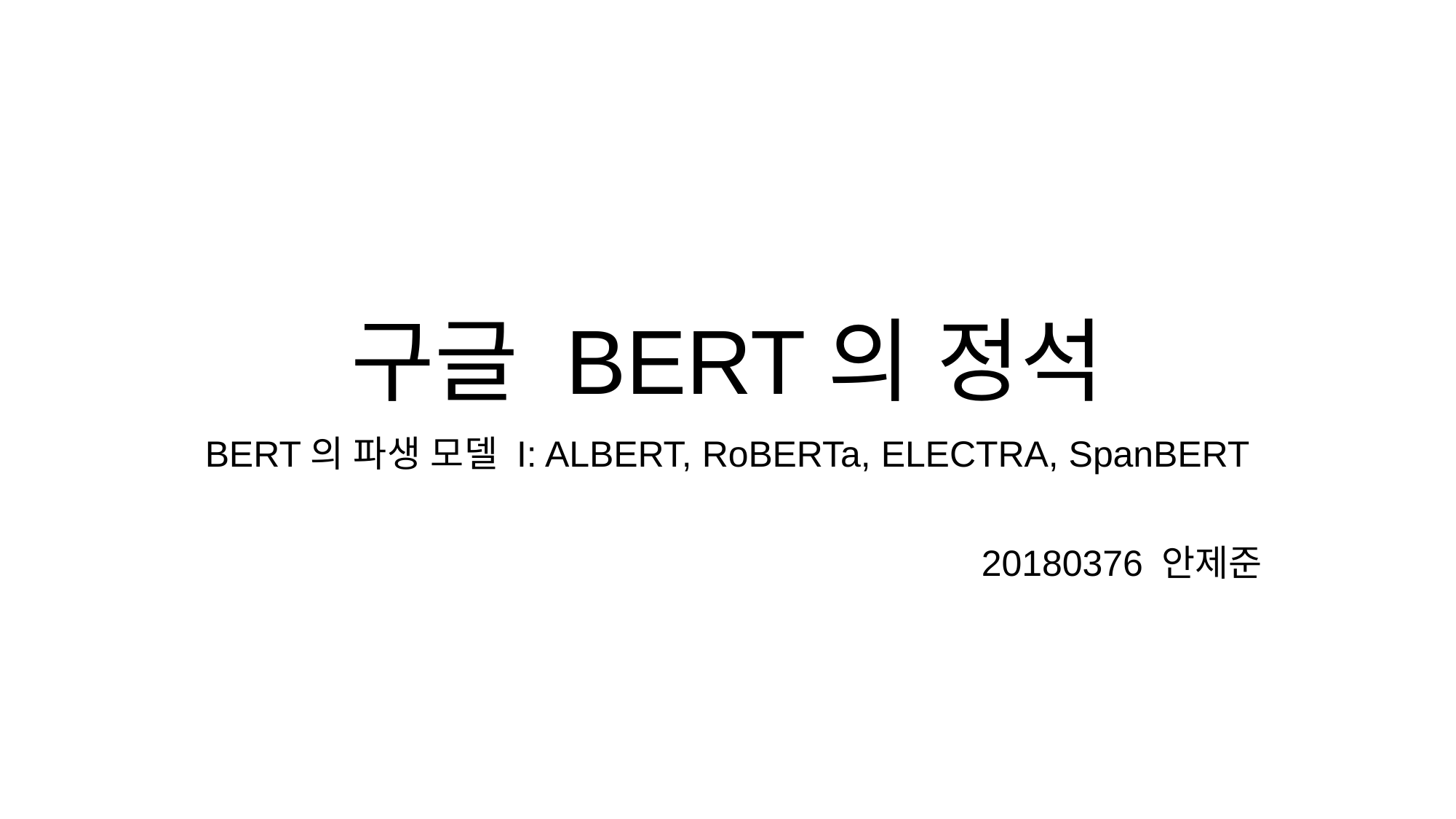

# 구글 BERT의 정석
BERT의 파생 모델 I: ALBERT, RoBERTa, ELECTRA, SpanBERT

20180376 안제준